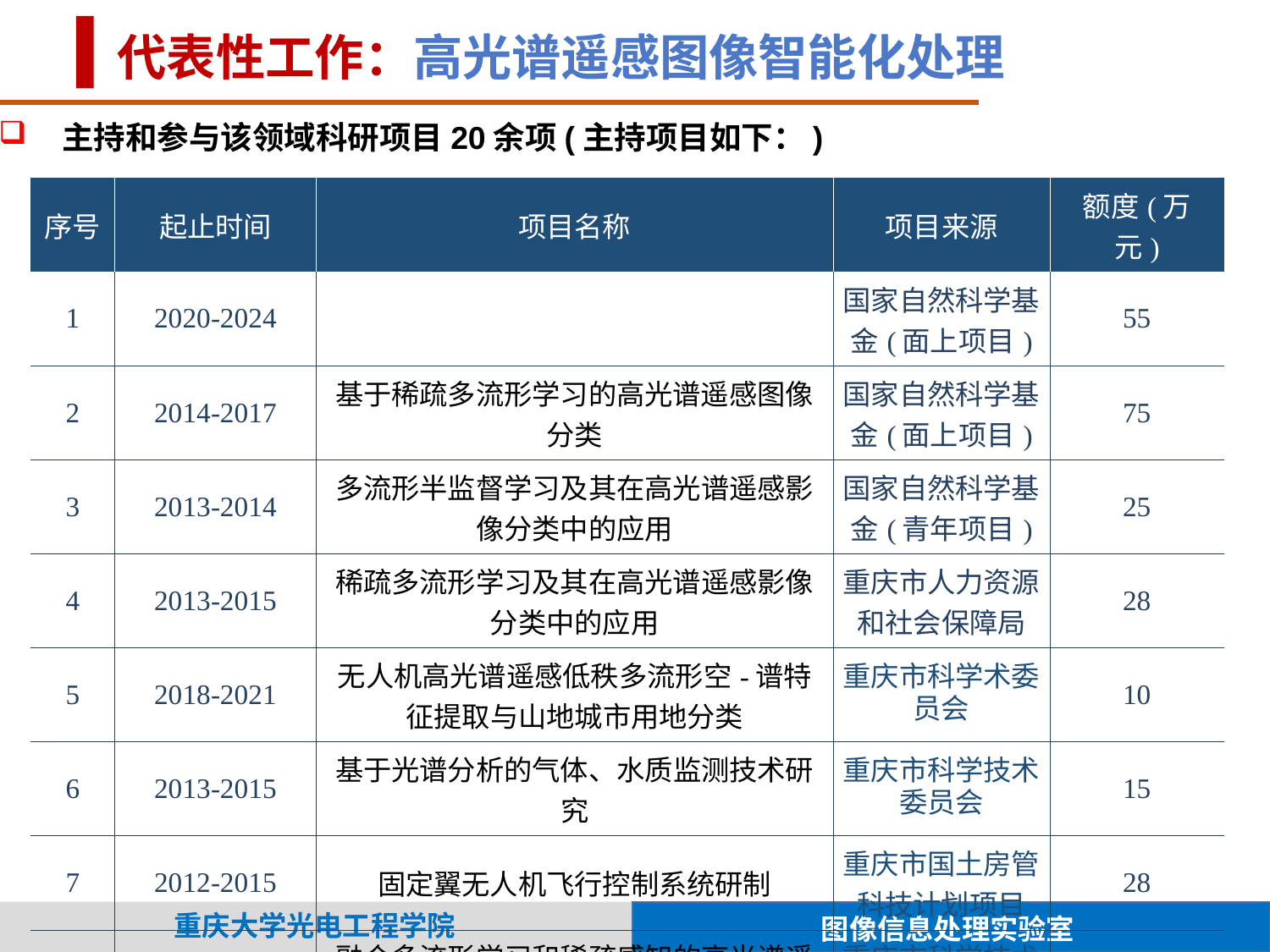

代表性工作：高光谱遥感图像智能化处理
主持和参与该领域科研项目20余项(主持项目如下：)
| 序号 | 起止时间 | 项目名称 | 项目来源 | 额度(万元) |
| --- | --- | --- | --- | --- |
| 1 | 2020-2024 |  | 国家自然科学基金(面上项目) | 55 |
| 2 | 2014-2017 | 基于稀疏多流形学习的高光谱遥感图像分类 | 国家自然科学基金(面上项目) | 75 |
| 3 | 2013-2014 | 多流形半监督学习及其在高光谱遥感影像分类中的应用 | 国家自然科学基金(青年项目) | 25 |
| 4 | 2013-2015 | 稀疏多流形学习及其在高光谱遥感影像分类中的应用 | 重庆市人力资源和社会保障局 | 28 |
| 5 | 2018-2021 | 无人机高光谱遥感低秩多流形空-谱特征提取与山地城市用地分类 | 重庆市科学术委员会 | 10 |
| 6 | 2013-2015 | 基于光谱分析的气体、水质监测技术研究 | 重庆市科学技术委员会 | 15 |
| 7 | 2012-2015 | 固定翼无人机飞行控制系统研制 | 重庆市国土房管科技计划项目 | 28 |
| 8 | 2013-2017 | 融合多流形学习和稀疏感知的高光谱遥感影像分类方法研究 | 重庆市科学技术委员会 | 5 |